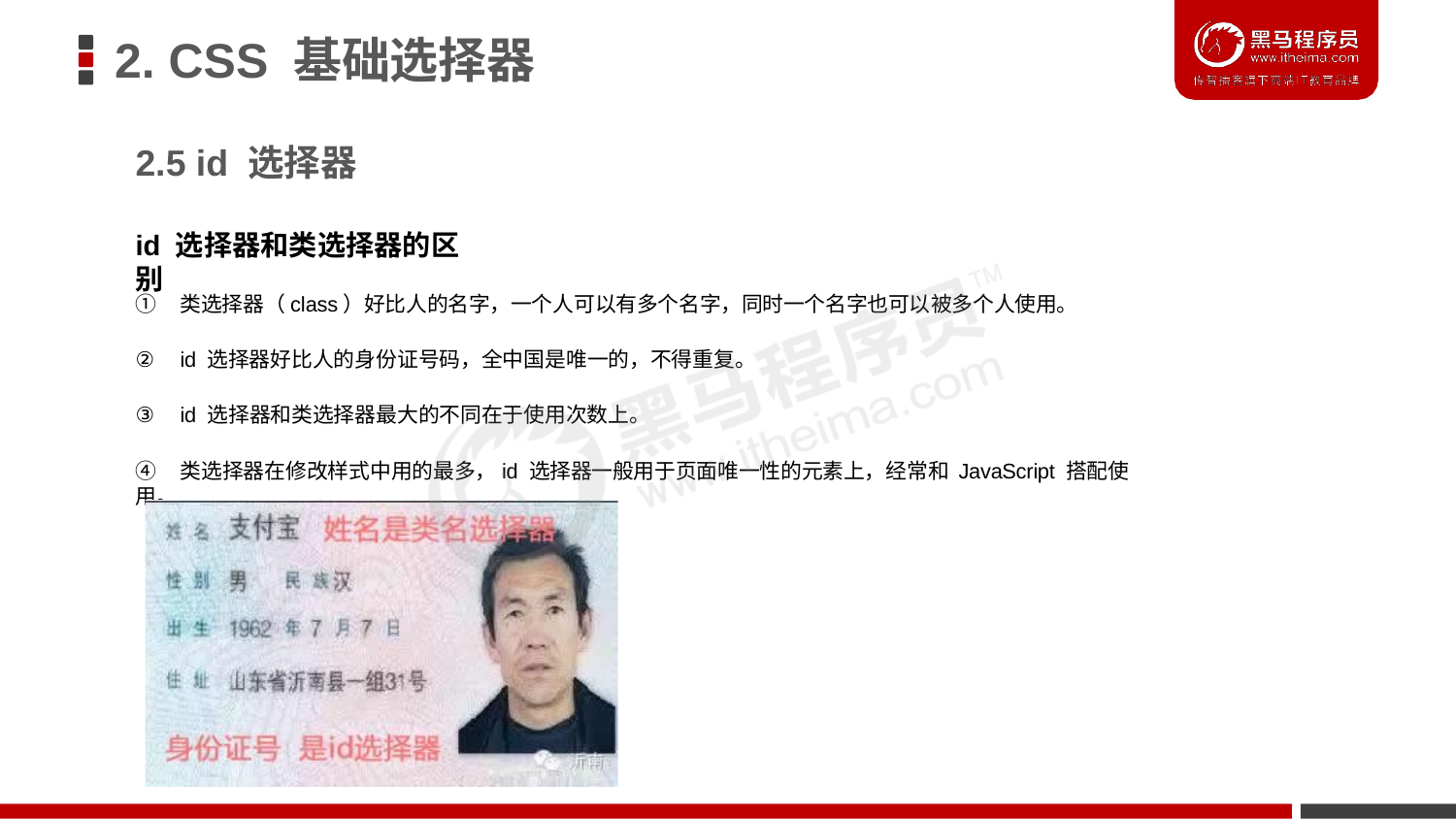

# 2. CSS 基础选择器
2.5 id 选择器

id 选择器和类选择器的区别

①	类选择器（class）好比人的名字，一个人可以有多个名字，同时一个名字也可以被多个人使用。

②	id 选择器好比人的身份证号码，全中国是唯一的，不得重复。

③	id 选择器和类选择器最大的不同在于使用次数上。

④	类选择器在修改样式中用的最多，id 选择器一般用于页面唯一性的元素上，经常和 JavaScript 搭配使用。